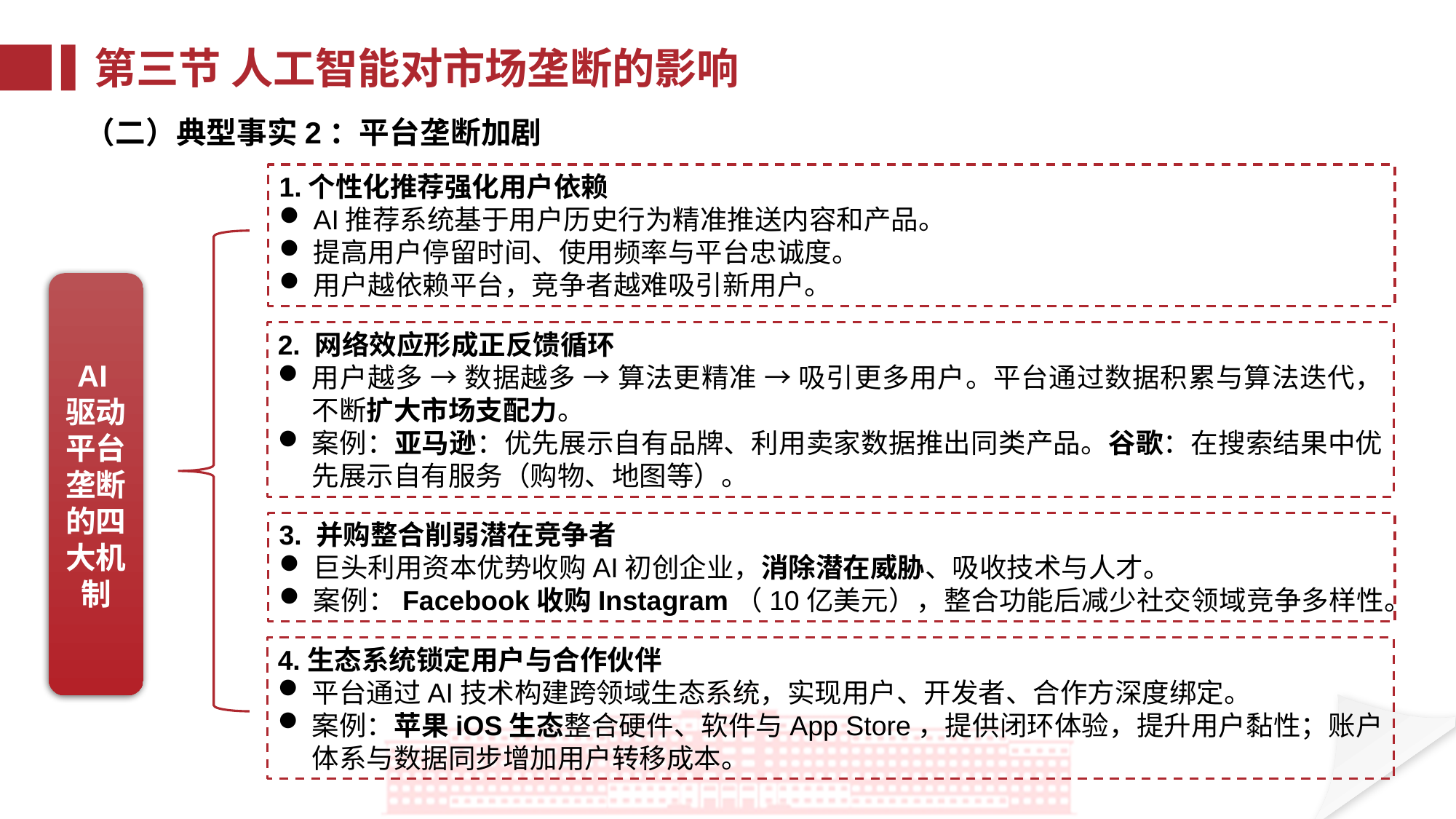

第三节 人工智能对市场垄断的影响

（二）典型事实2：平台垄断加剧
1.个性化推荐强化用户依赖
AI推荐系统基于用户历史行为精准推送内容和产品。
提高用户停留时间、使用频率与平台忠诚度。
用户越依赖平台，竞争者越难吸引新用户。

AI驱动平台垄断的四大机制
2. 网络效应形成正反馈循环
用户越多 → 数据越多 → 算法更精准 → 吸引更多用户。平台通过数据积累与算法迭代，不断扩大市场支配力。
案例：亚马逊：优先展示自有品牌、利用卖家数据推出同类产品。谷歌：在搜索结果中优先展示自有服务（购物、地图等）。
3. 并购整合削弱潜在竞争者
巨头利用资本优势收购AI初创企业，消除潜在威胁、吸收技术与人才。
案例：Facebook收购Instagram（10亿美元），整合功能后减少社交领域竞争多样性。
4.生态系统锁定用户与合作伙伴
平台通过AI技术构建跨领域生态系统，实现用户、开发者、合作方深度绑定。
案例：苹果iOS生态整合硬件、软件与App Store，提供闭环体验，提升用户黏性；账户体系与数据同步增加用户转移成本。